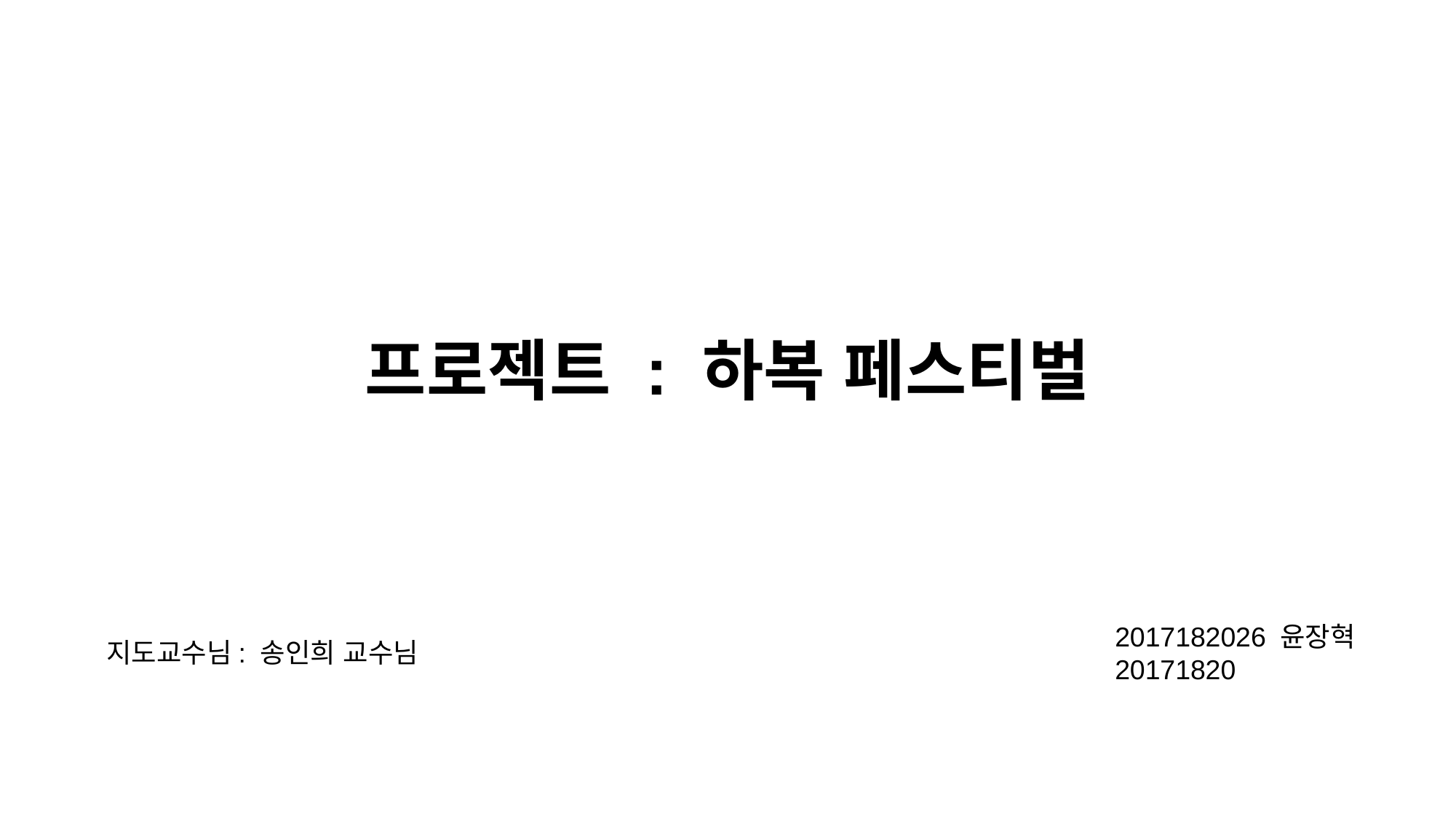

프로젝트 : 하복 페스티벌

2017182026 윤장혁
20171820
지도교수님: 송인희 교수님